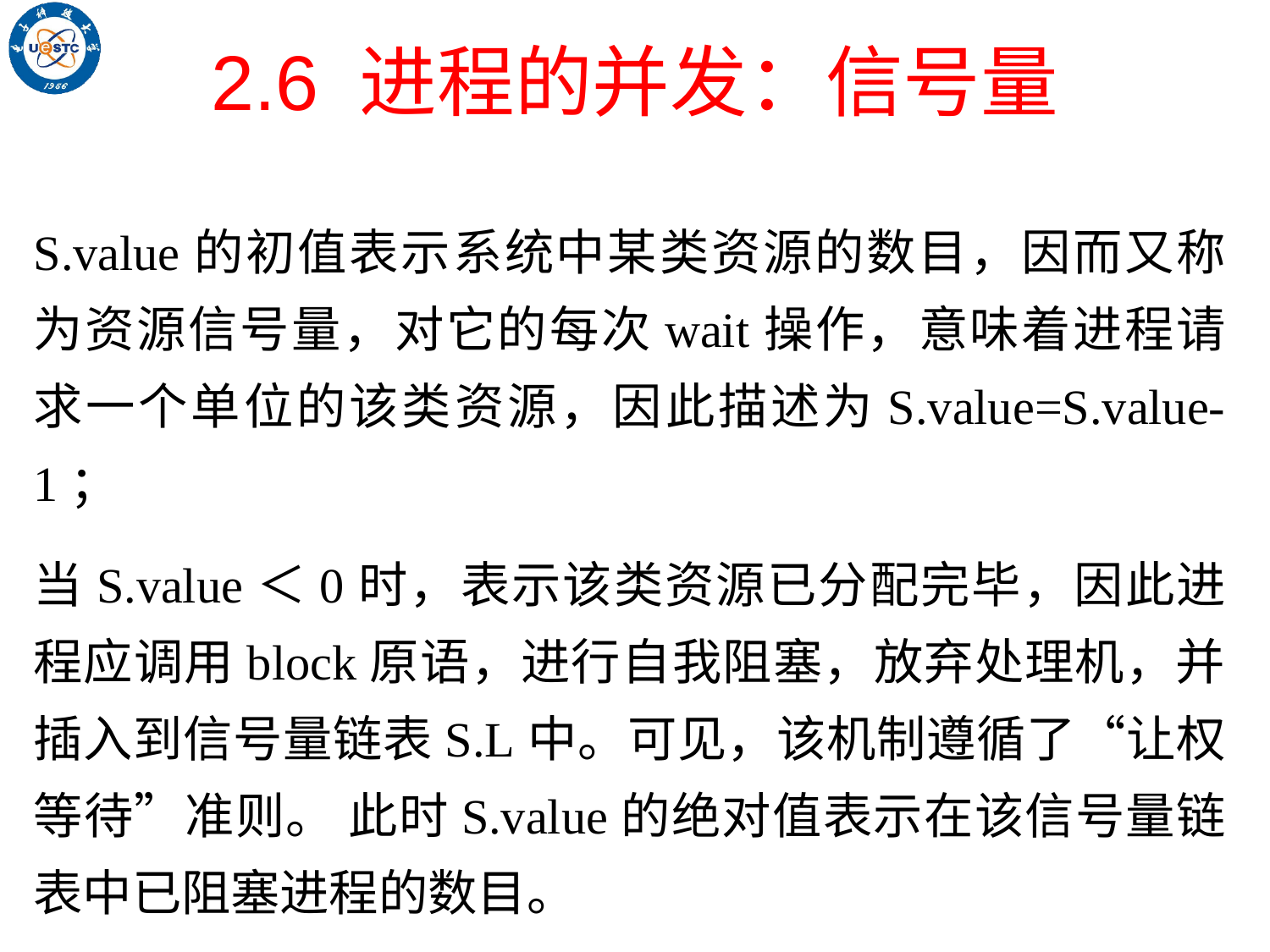

# 2.6 进程的并发：信号量
S.value的初值表示系统中某类资源的数目，因而又称为资源信号量，对它的每次wait操作，意味着进程请求一个单位的该类资源，因此描述为S.value=S.value-1；
当S.value＜0时，表示该类资源已分配完毕，因此进程应调用block原语，进行自我阻塞，放弃处理机，并插入到信号量链表S.L中。可见，该机制遵循了“让权等待”准则。 此时S.value的绝对值表示在该信号量链表中已阻塞进程的数目。